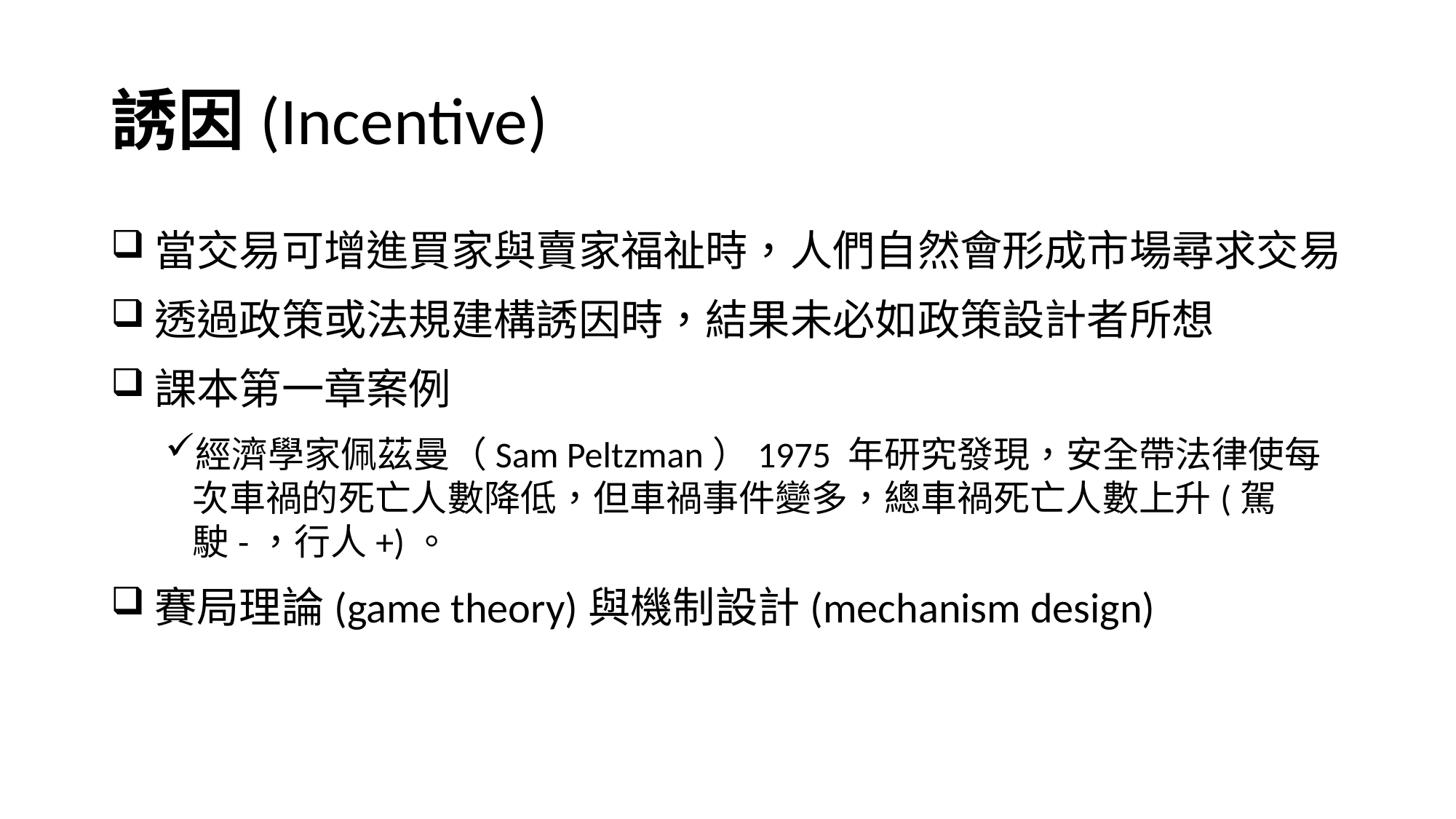

# 誘因(Incentive)
當交易可增進買家與賣家福祉時，人們自然會形成市場尋求交易
透過政策或法規建構誘因時，結果未必如政策設計者所想
課本第一章案例
經濟學家佩茲曼（Sam Peltzman）1975 年研究發現，安全帶法律使每次車禍的死亡人數降低，但車禍事件變多，總車禍死亡人數上升(駕駛-，行人+)。
賽局理論(game theory)與機制設計(mechanism design)